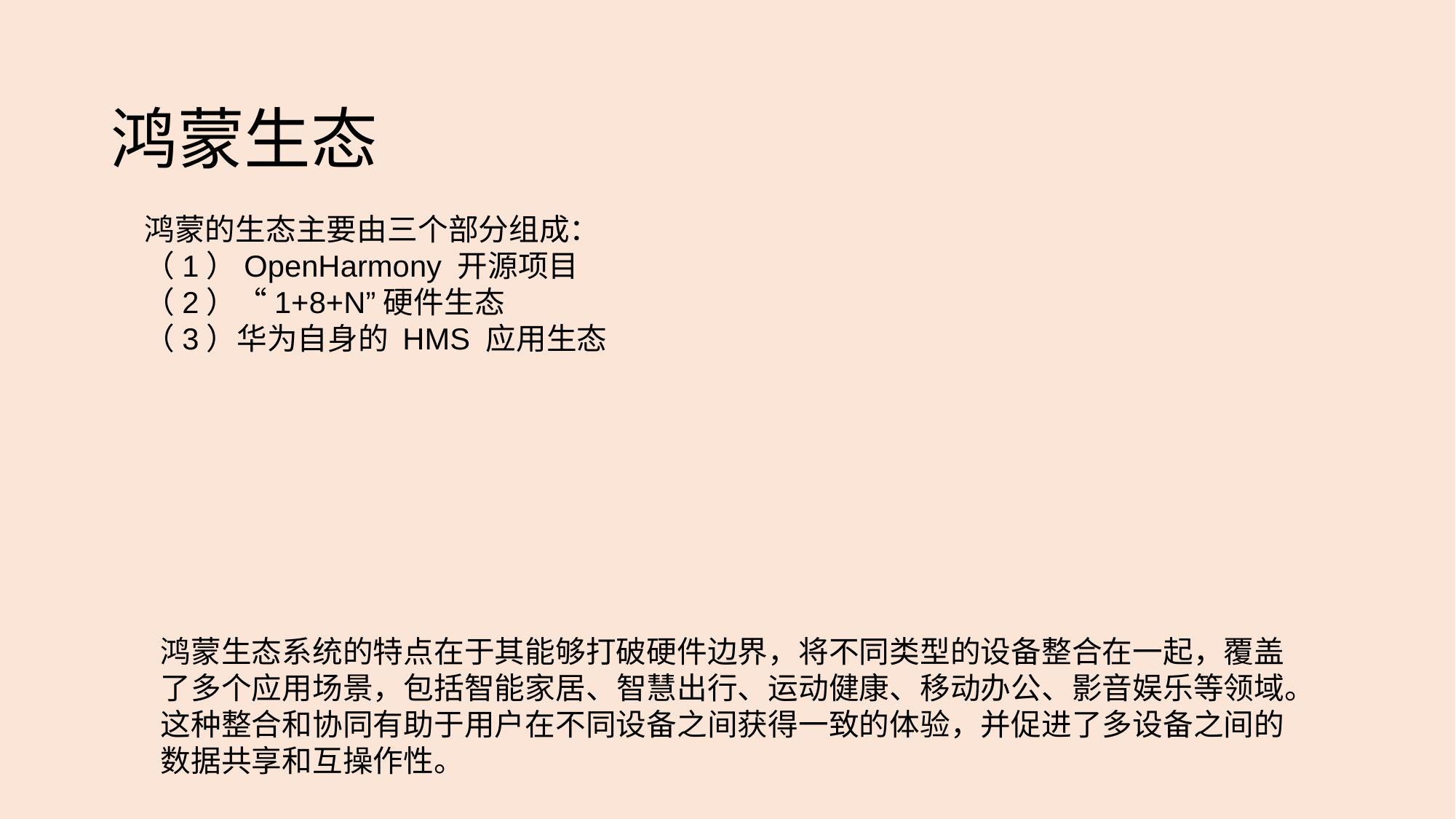

# 鸿蒙生态
鸿蒙的生态主要由三个部分组成：
（1）OpenHarmony 开源项目
（2）“1+8+N”硬件生态
（3）华为自身的 HMS 应用生态

鸿蒙生态系统的特点在于其能够打破硬件边界，将不同类型的设备整合在一起，覆盖了多个应用场景，包括智能家居、智慧出行、运动健康、移动办公、影音娱乐等领域。这种整合和协同有助于用户在不同设备之间获得一致的体验，并促进了多设备之间的数据共享和互操作性。